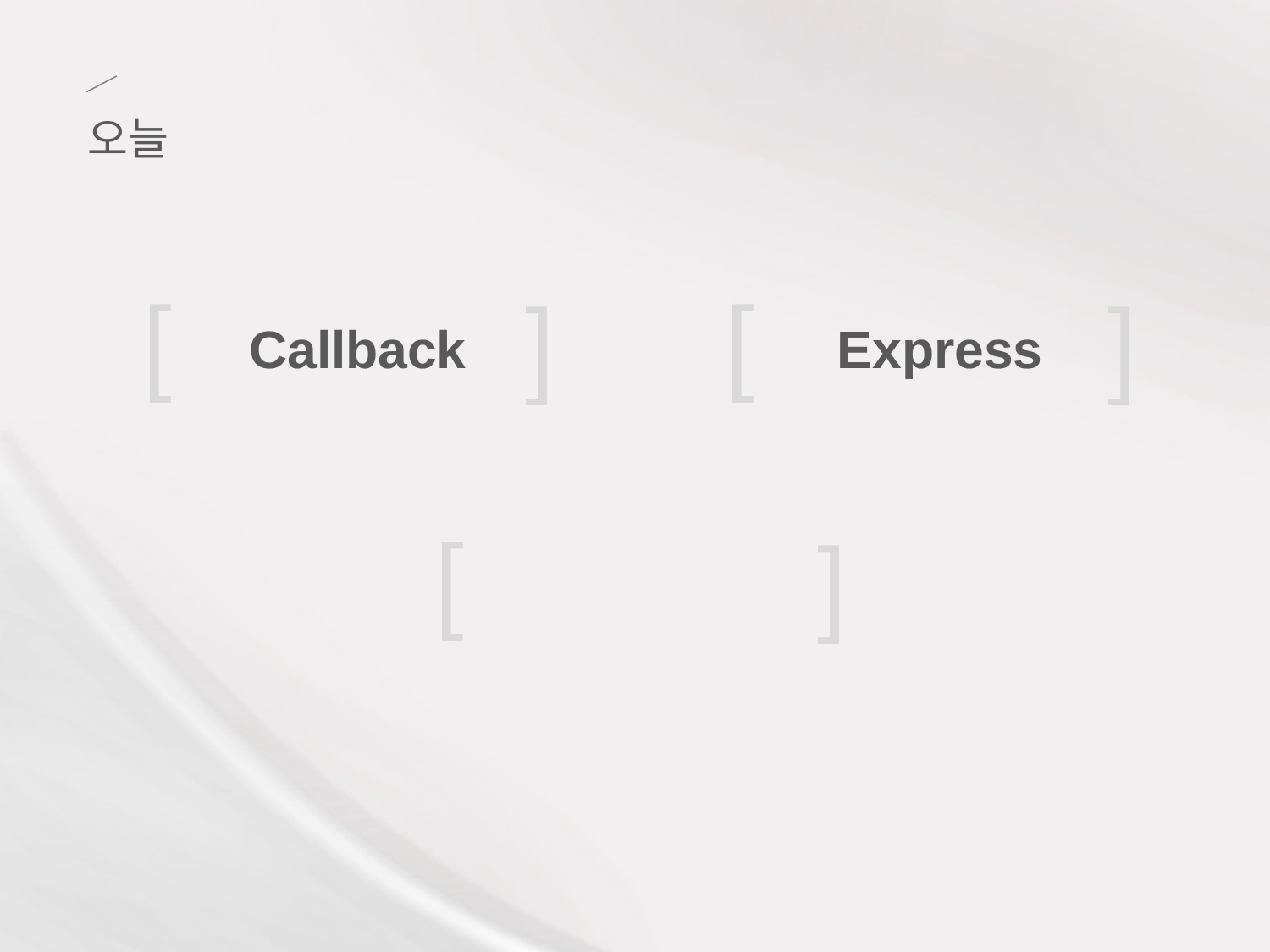

오늘
[
[
]
]
Callback
Express
[
]